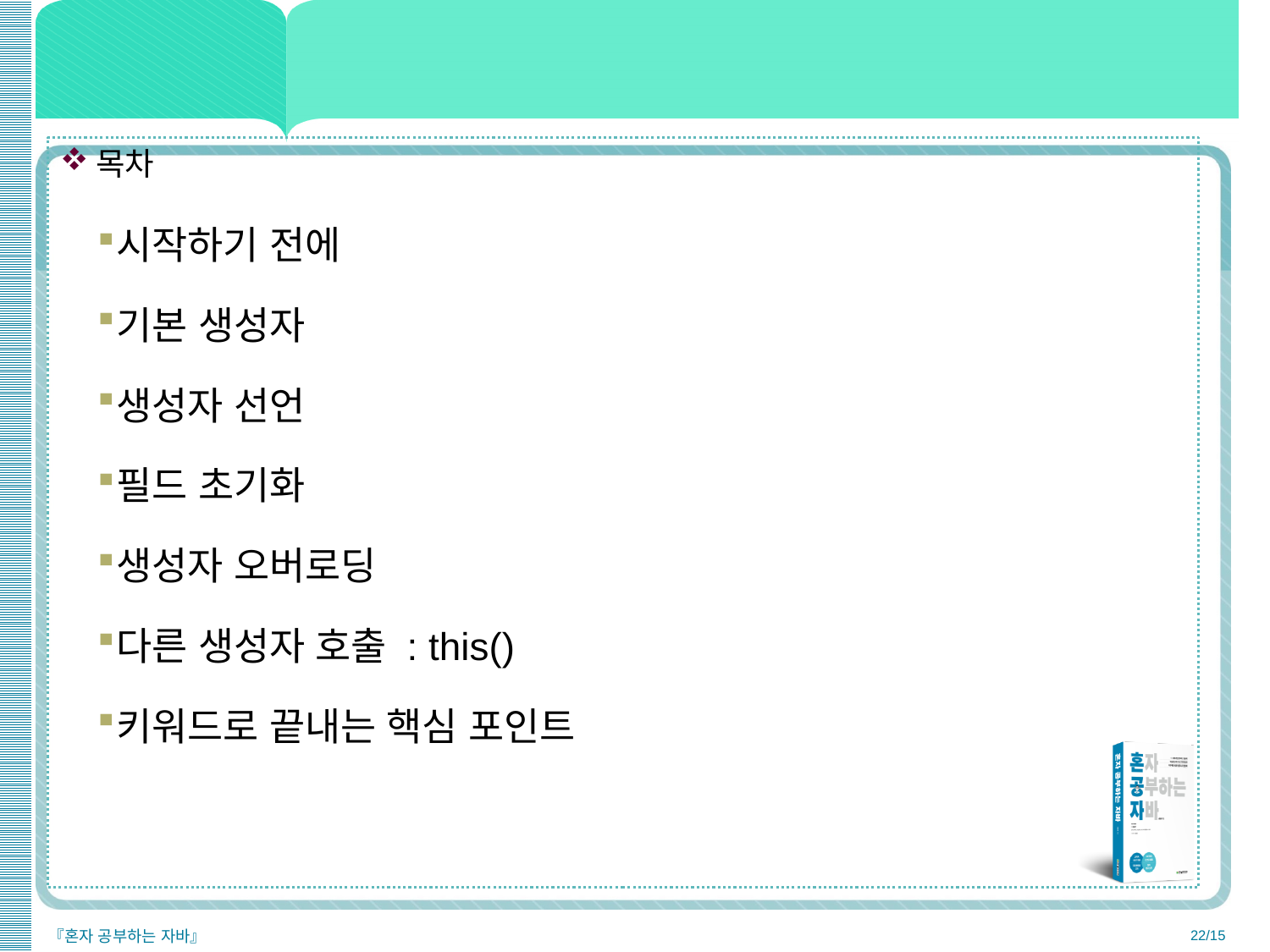

목차
시작하기 전에
기본 생성자
생성자 선언
필드 초기화
생성자 오버로딩
다른 생성자 호출 : this()
키워드로 끝내는 핵심 포인트